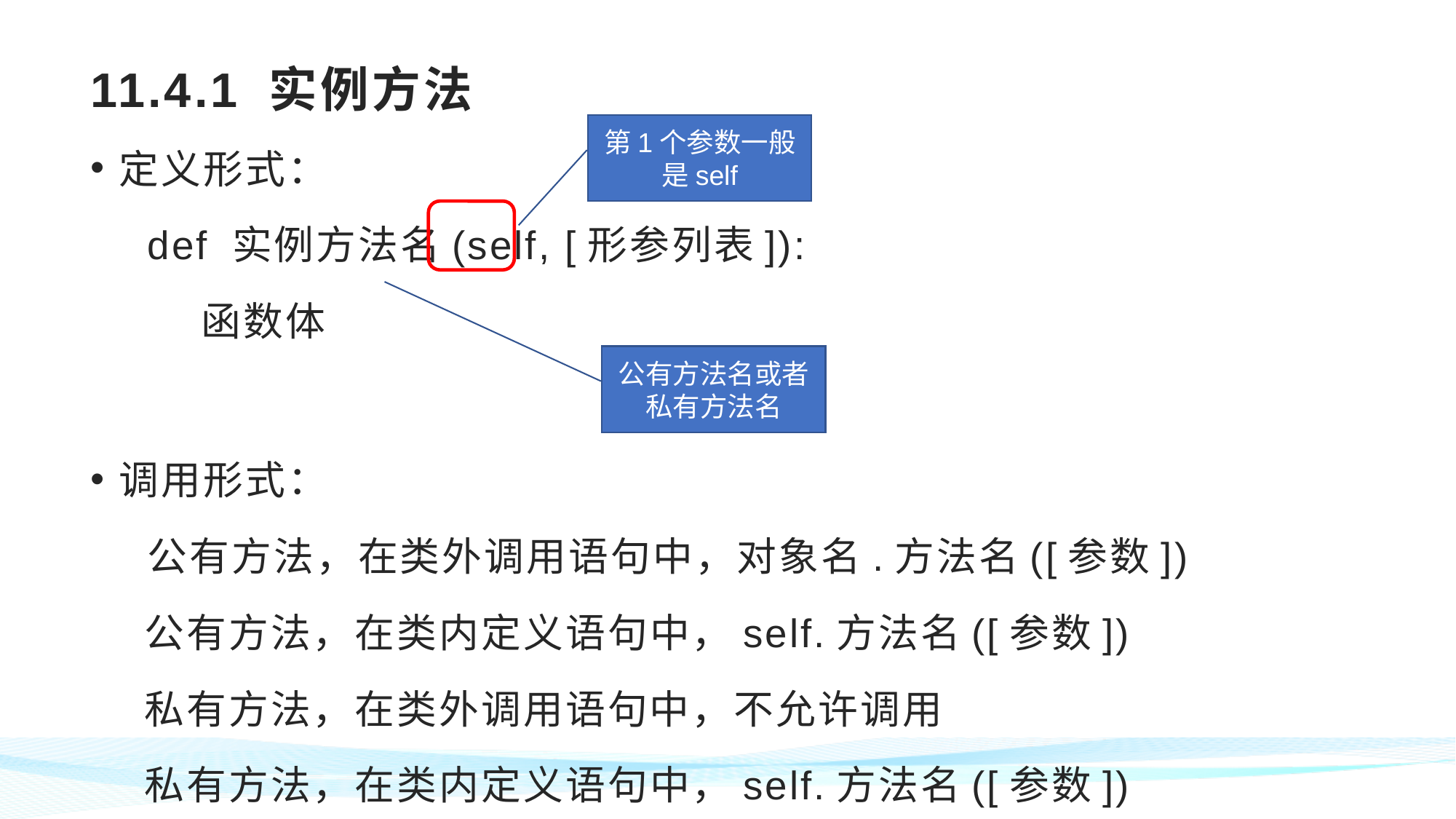

# 11.4.1 实例方法
第1个参数一般是self
定义形式：
def 实例方法名(self, [形参列表]):
    函数体

调用形式：
公有方法，在类外调用语句中，对象名.方法名([参数])
    公有方法，在类内定义语句中，self.方法名([参数])
    私有方法，在类外调用语句中，不允许调用
    私有方法，在类内定义语句中，self.方法名([参数])

公有方法名或者私有方法名